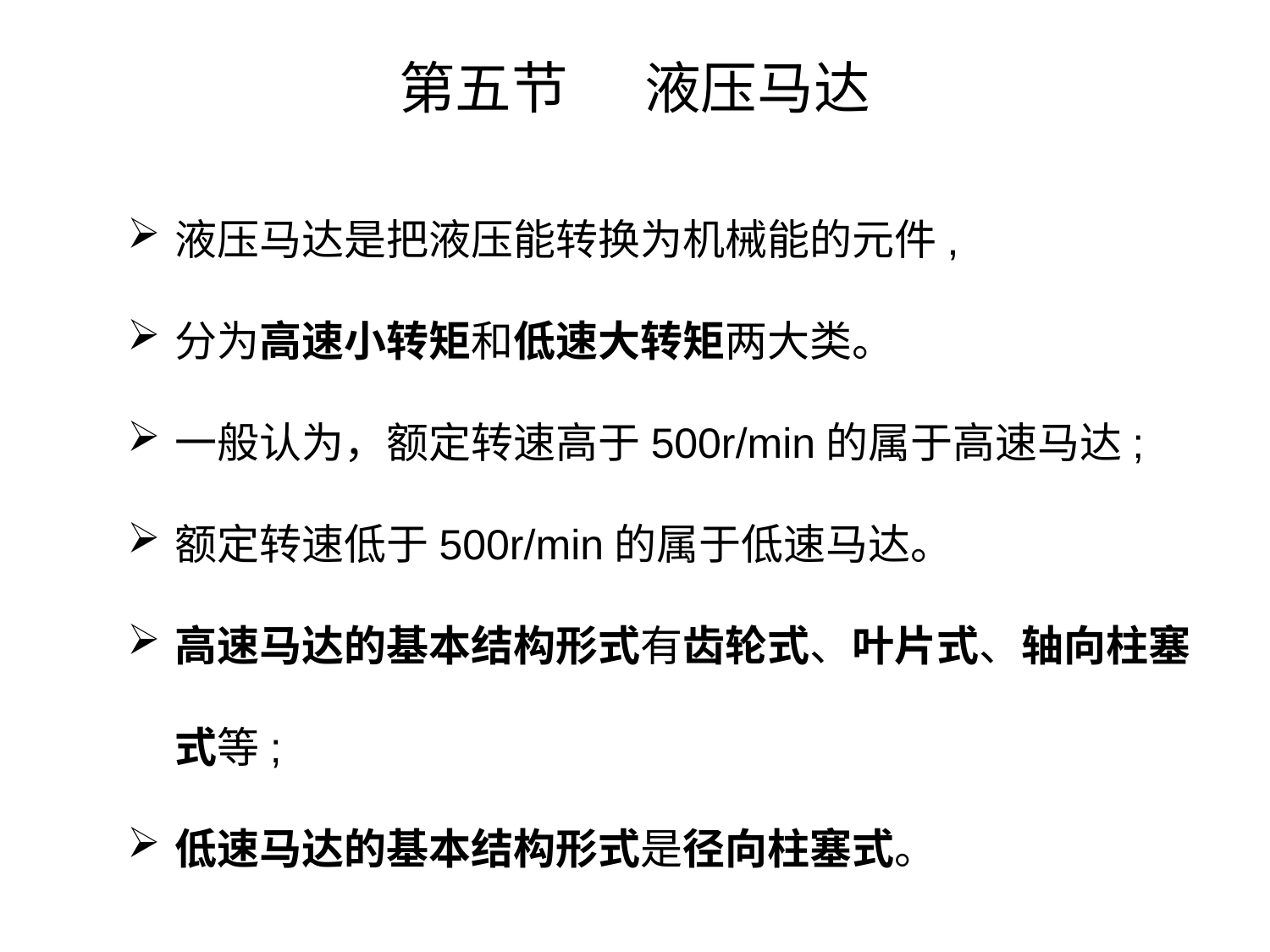

第五节      液压马达
液压马达是把液压能转换为机械能的元件,
分为高速小转矩和低速大转矩两大类。
一般认为，额定转速高于500r/min的属于高速马达;
额定转速低于500r/min的属于低速马达。
高速马达的基本结构形式有齿轮式、叶片式、轴向柱塞式等;
低速马达的基本结构形式是径向柱塞式。